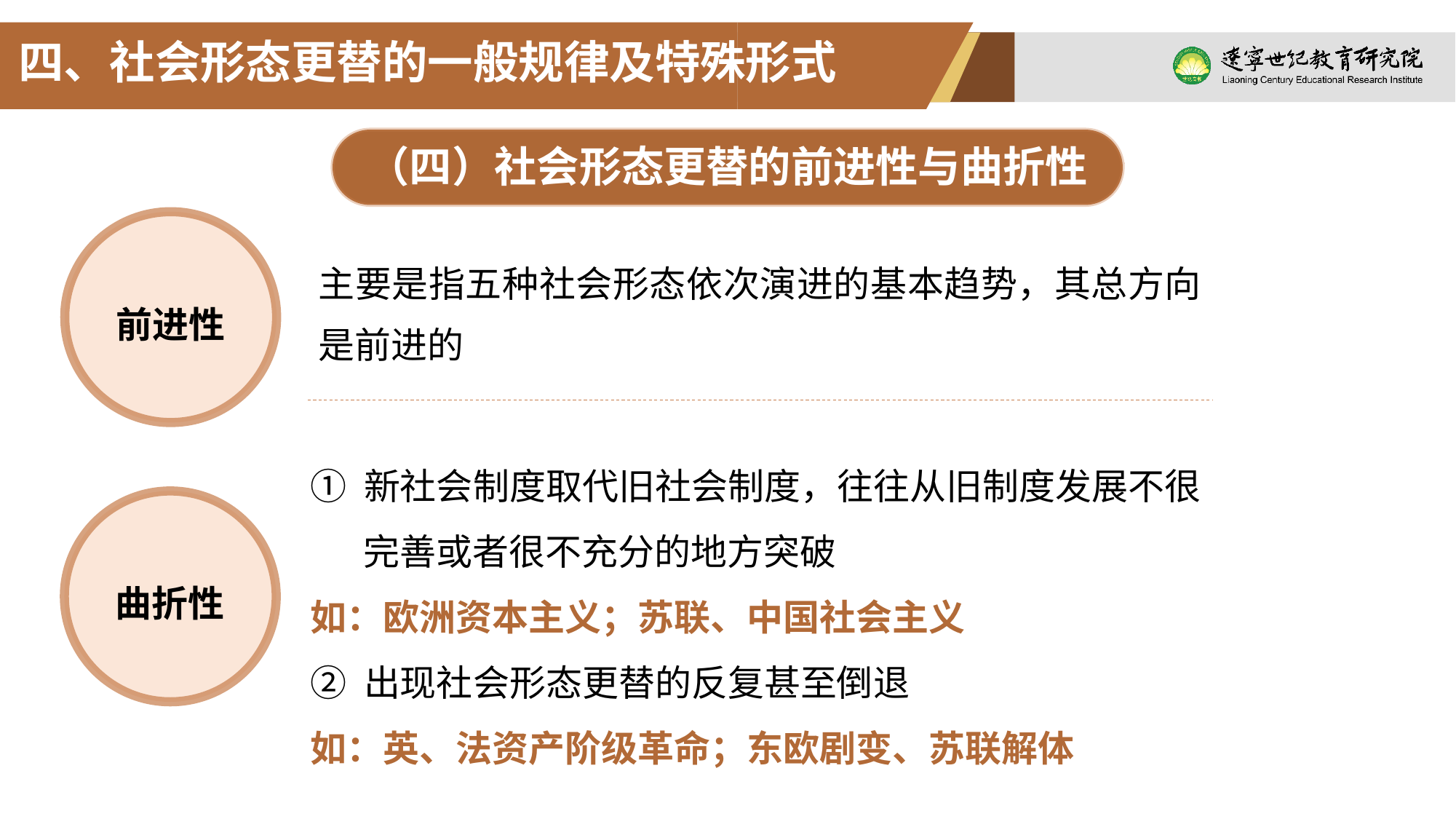

四、社会形态更替的一般规律及特殊形式
（四）社会形态更替的前进性与曲折性

主要是指五种社会形态依次演进的基本趋势，其总方向是前进的
前进性
① 新社会制度取代旧社会制度，往往从旧制度发展不很 完善或者很不充分的地方突破
如：欧洲资本主义；苏联、中国社会主义
② 出现社会形态更替的反复甚至倒退
如：英、法资产阶级革命；东欧剧变、苏联解体

曲折性